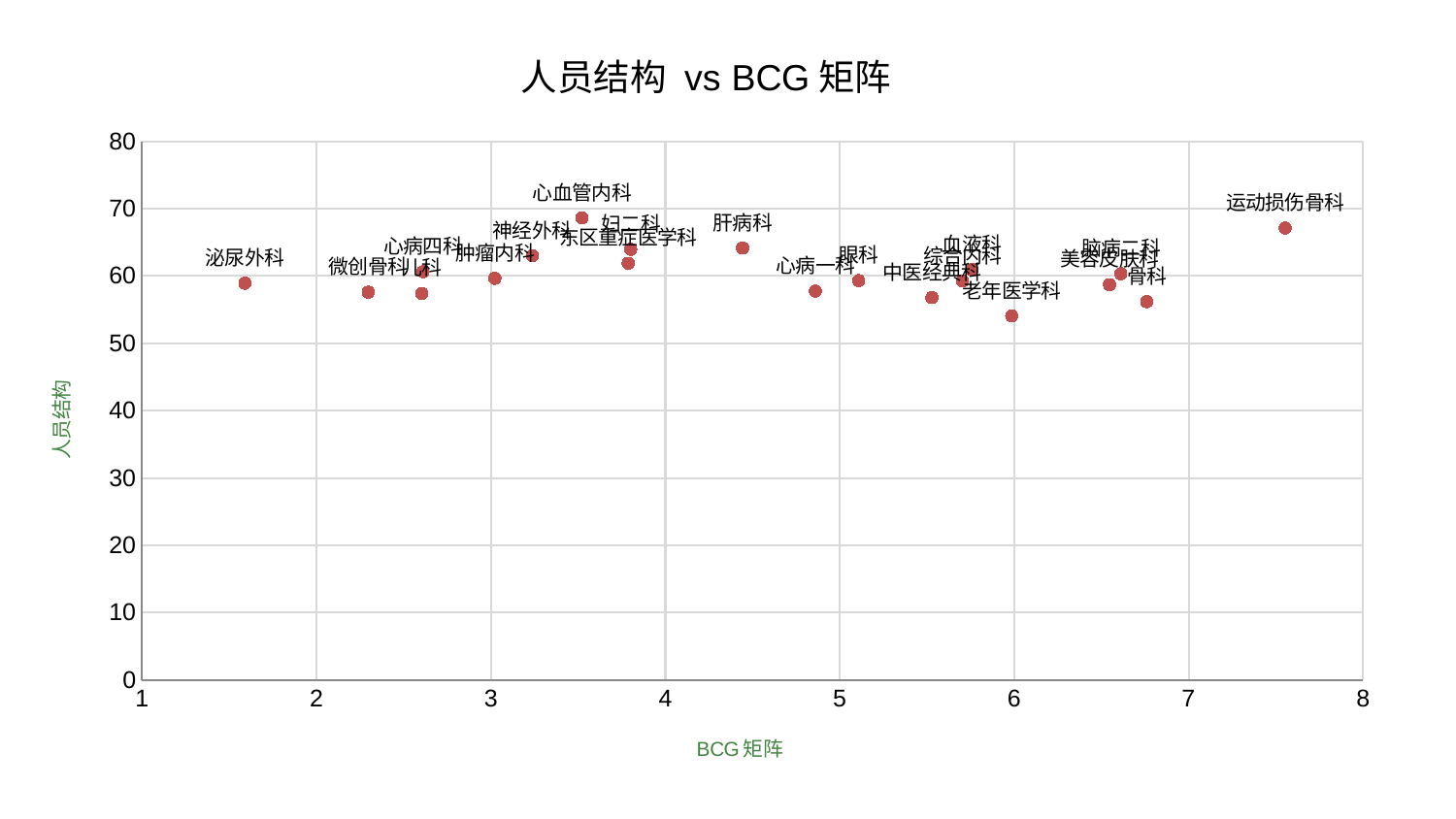

### Chart: 人员结构 vs BCG矩阵

| Category | 人员结构 |
|---|---|
222